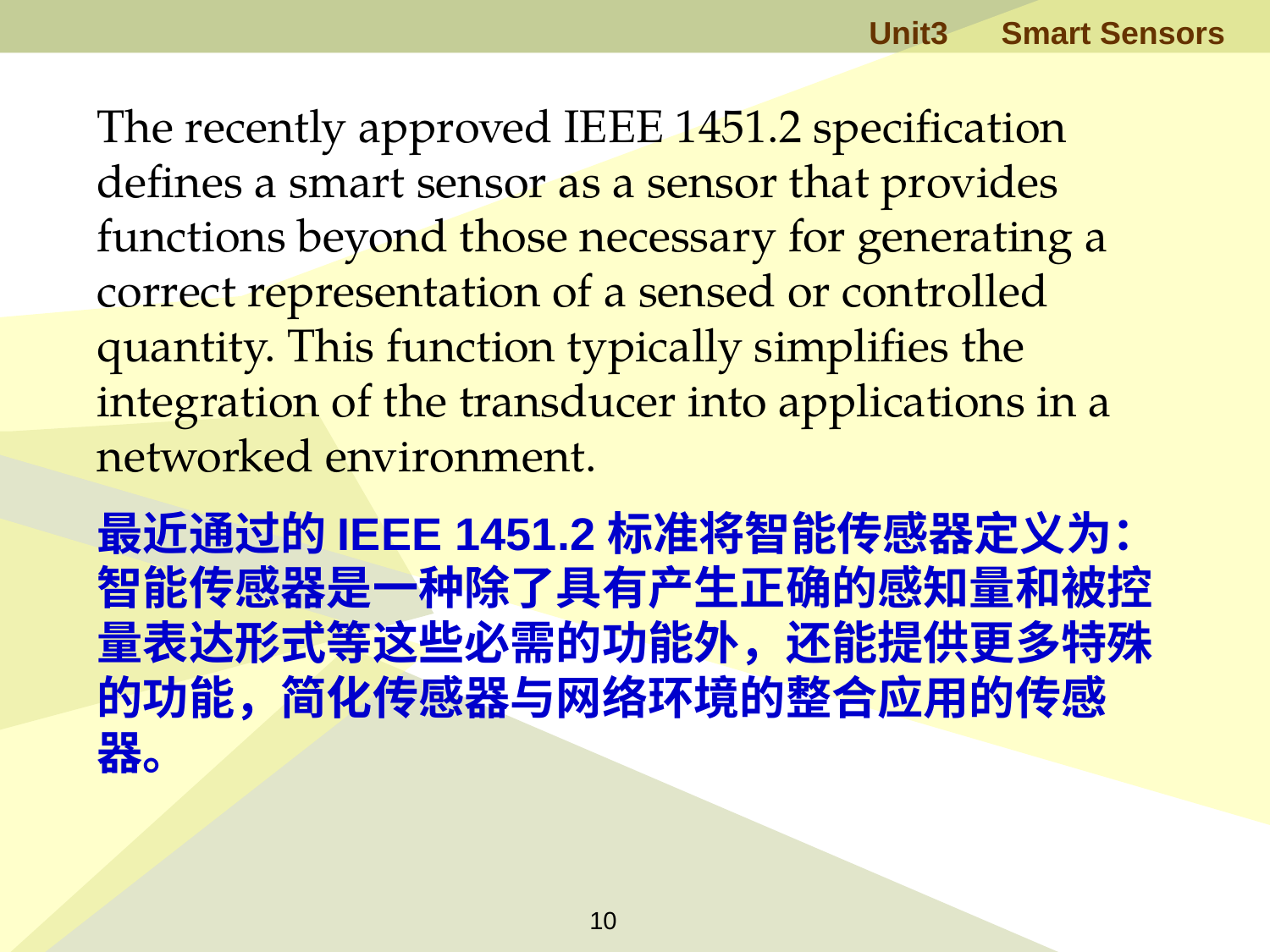

The recently approved IEEE 1451.2 specification defines a smart sensor as a sensor that provides functions beyond those necessary for generating a correct representation of a sensed or controlled quantity. This function typically simplifies the integration of the transducer into applications in a networked environment.
最近通过的IEEE 1451.2标准将智能传感器定义为：智能传感器是一种除了具有产生正确的感知量和被控量表达形式等这些必需的功能外，还能提供更多特殊的功能，简化传感器与网络环境的整合应用的传感器。
10